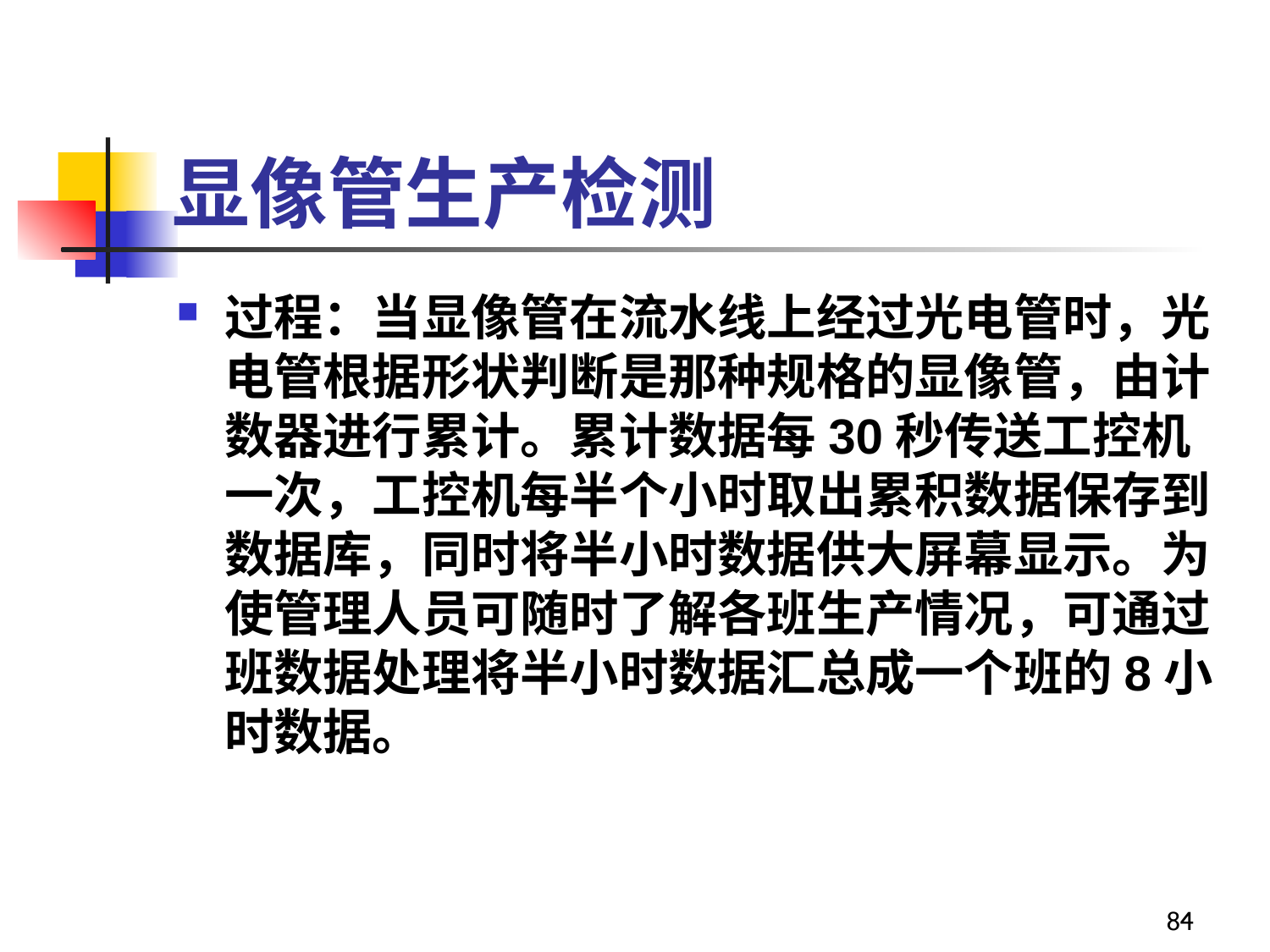

# 显像管生产检测
过程：当显像管在流水线上经过光电管时，光电管根据形状判断是那种规格的显像管，由计数器进行累计。累计数据每30秒传送工控机一次，工控机每半个小时取出累积数据保存到数据库，同时将半小时数据供大屏幕显示。为使管理人员可随时了解各班生产情况，可通过班数据处理将半小时数据汇总成一个班的8小时数据。
84